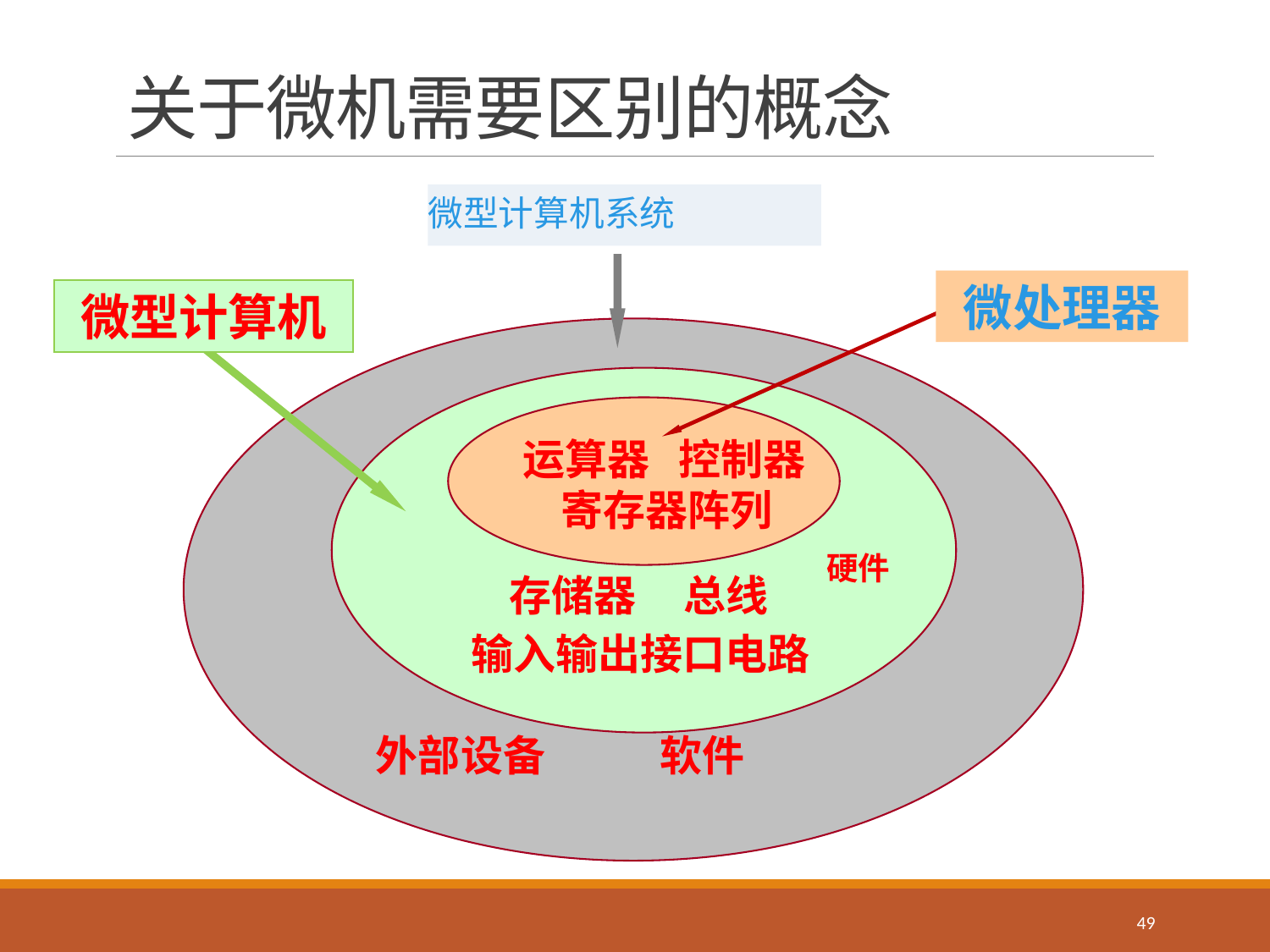

# 关于微机需要区别的概念
微型计算机系统

微处理器
微型计算机

   运算器   控制器
       寄存器阵列
                存储器     总线
            输入输出接口电路
外部设备            软件
硬件
49